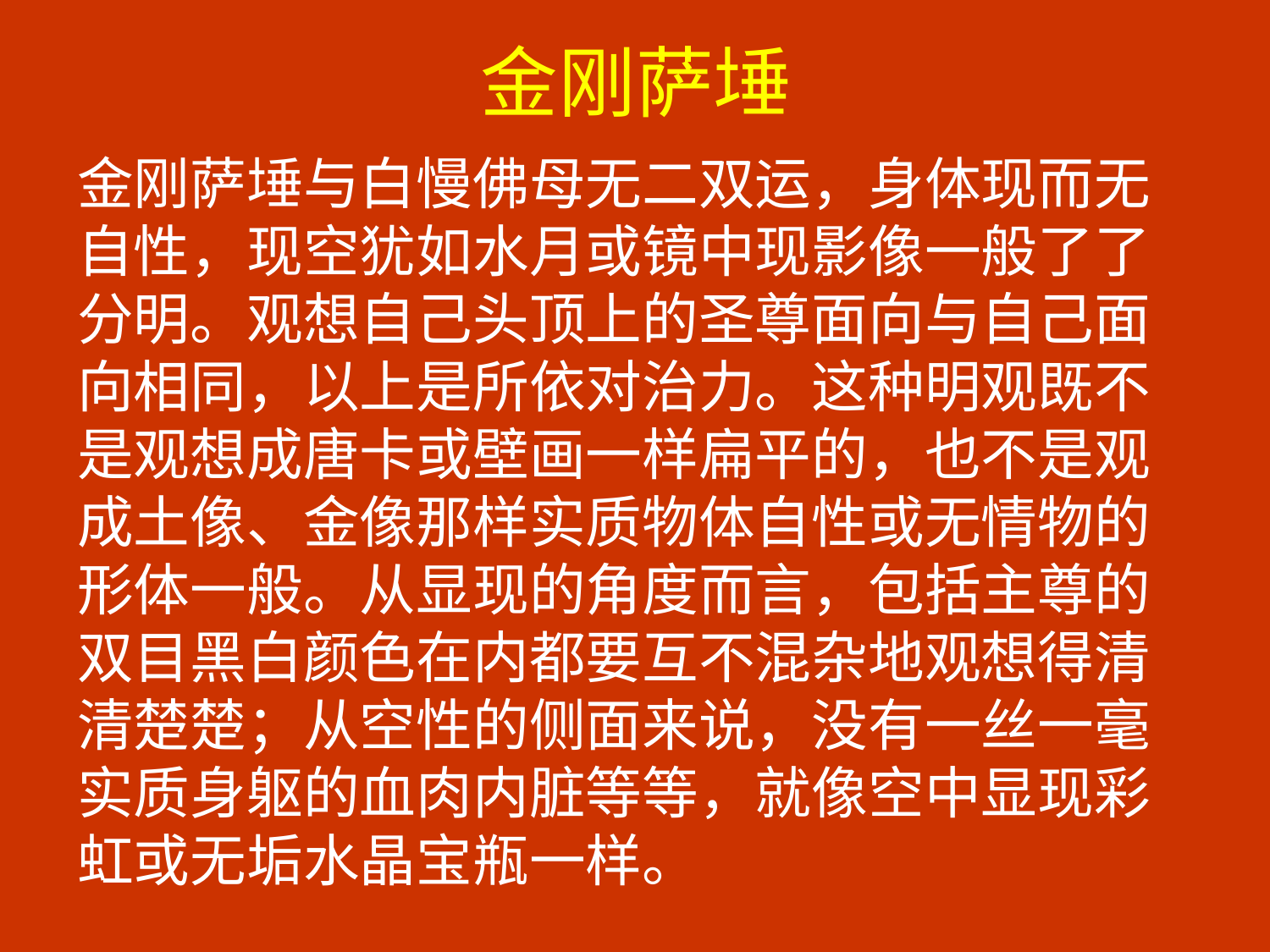

# 金刚萨埵
金刚萨埵与白慢佛母无二双运，身体现而无自性，现空犹如水月或镜中现影像一般了了分明。观想自己头顶上的圣尊面向与自己面向相同，以上是所依对治力。这种明观既不是观想成唐卡或壁画一样扁平的，也不是观成土像、金像那样实质物体自性或无情物的形体一般。从显现的角度而言，包括主尊的双目黑白颜色在内都要互不混杂地观想得清清楚楚；从空性的侧面来说，没有一丝一毫实质身躯的血肉内脏等等，就像空中显现彩虹或无垢水晶宝瓶一样。